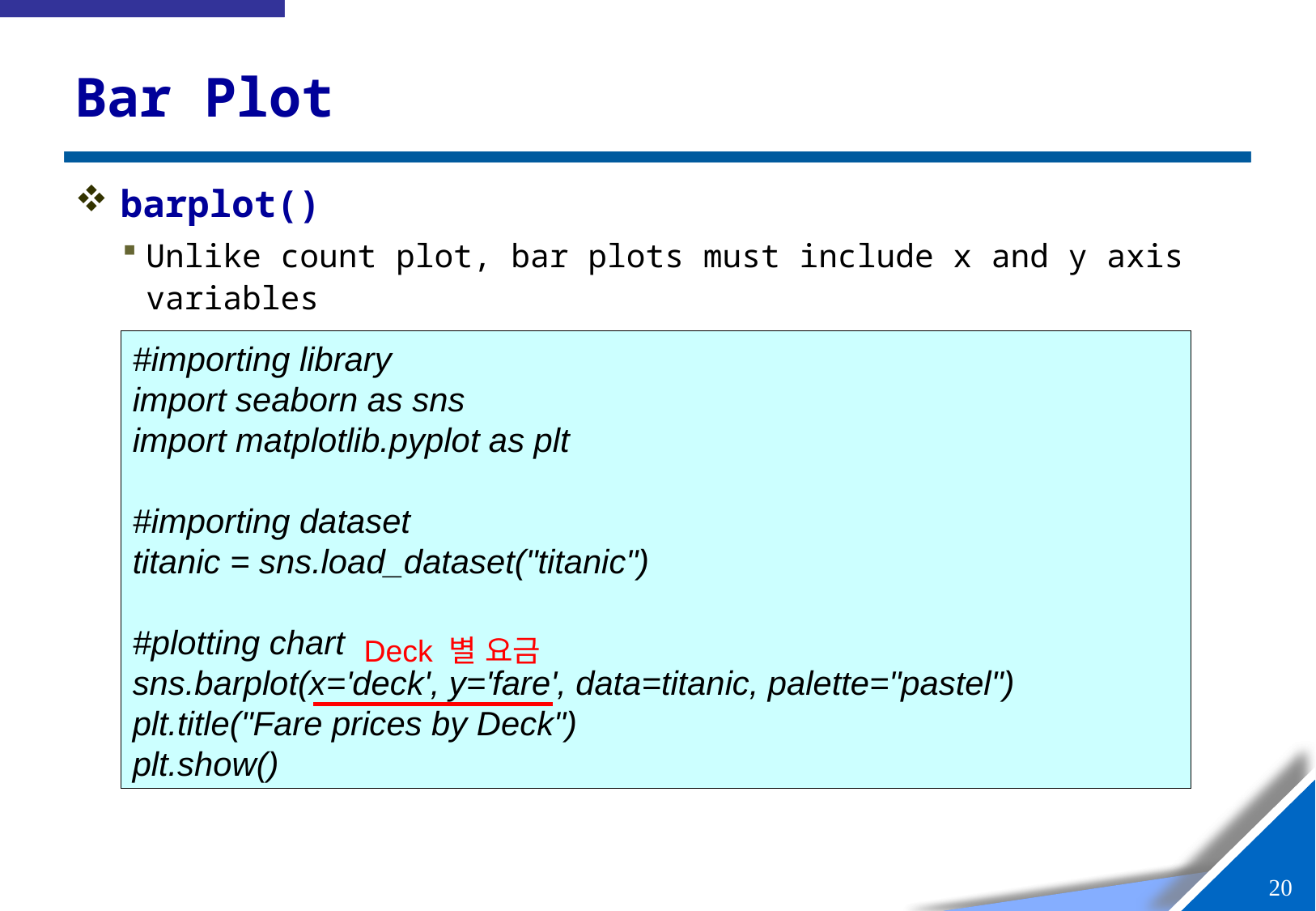

# Bar Plot
barplot()
Unlike count plot, bar plots must include x and y axis variables

#importing library
import seaborn as sns
import matplotlib.pyplot as plt

#importing dataset
titanic = sns.load_dataset("titanic")

#plotting chart
sns.barplot(x='deck', y='fare', data=titanic, palette="pastel")
plt.title("Fare prices by Deck")
plt.show()
Deck 별 요금
20